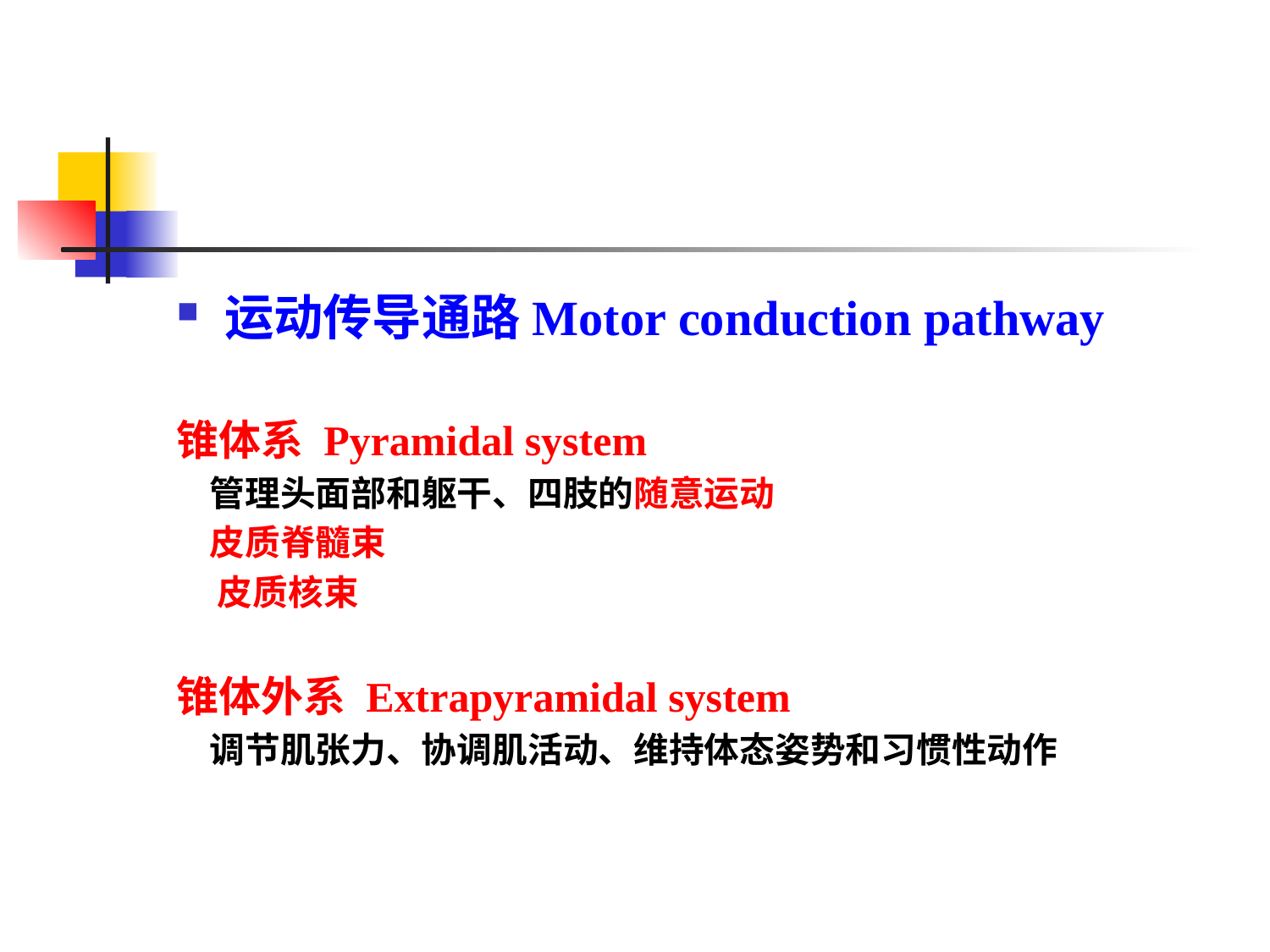

运动传导通路Motor conduction pathway

锥体系 Pyramidal system
   管理头面部和躯干、四肢的随意运动
   皮质脊髓束
    皮质核束

锥体外系 Extrapyramidal system
   调节肌张力、协调肌活动、维持体态姿势和习惯性动作